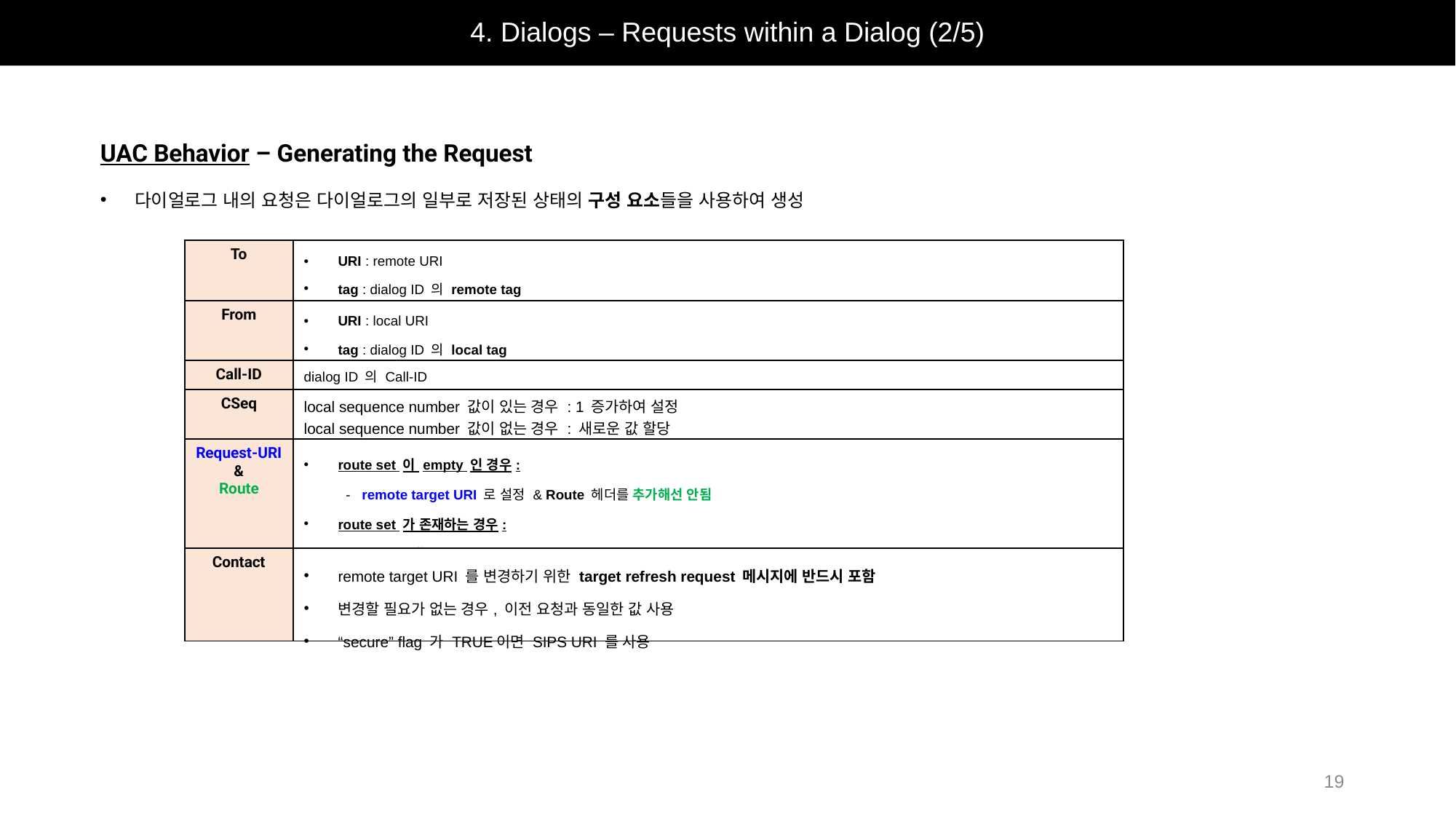

# 4. Dialogs – Requests within a Dialog (2/5)
UAC Behavior – Generating the Request
다이얼로그 내의 요청은 다이얼로그의 일부로 저장된 상태의 구성 요소들을 사용하여 생성
| To | URI : remote URI tag : dialog ID 의 remote tag |
| --- | --- |
| From | URI : local URI tag : dialog ID 의 local tag |
| Call-ID | dialog ID 의 Call-ID |
| CSeq | local sequence number 값이 있는 경우 : 1 증가하여 설정 local sequence number 값이 없는 경우 : 새로운 값 할당 |
| Request-URI & Route | route set 이 empty 인 경우: - remote target URI 로 설정 & Route 헤더를 추가해선 안됨 route set 가 존재하는 경우: - 첫 URI에 “lr” 매개변수가 포함하는 경우: remote target URI로 설정, route set 으로 순서대로 설정 |
| Contact | remote target URI 를 변경하기 위한 target refresh request 메시지에 반드시 포함 변경할 필요가 없는 경우, 이전 요청과 동일한 값 사용 “secure” flag 가 TRUE이면 SIPS URI 를 사용 |
19